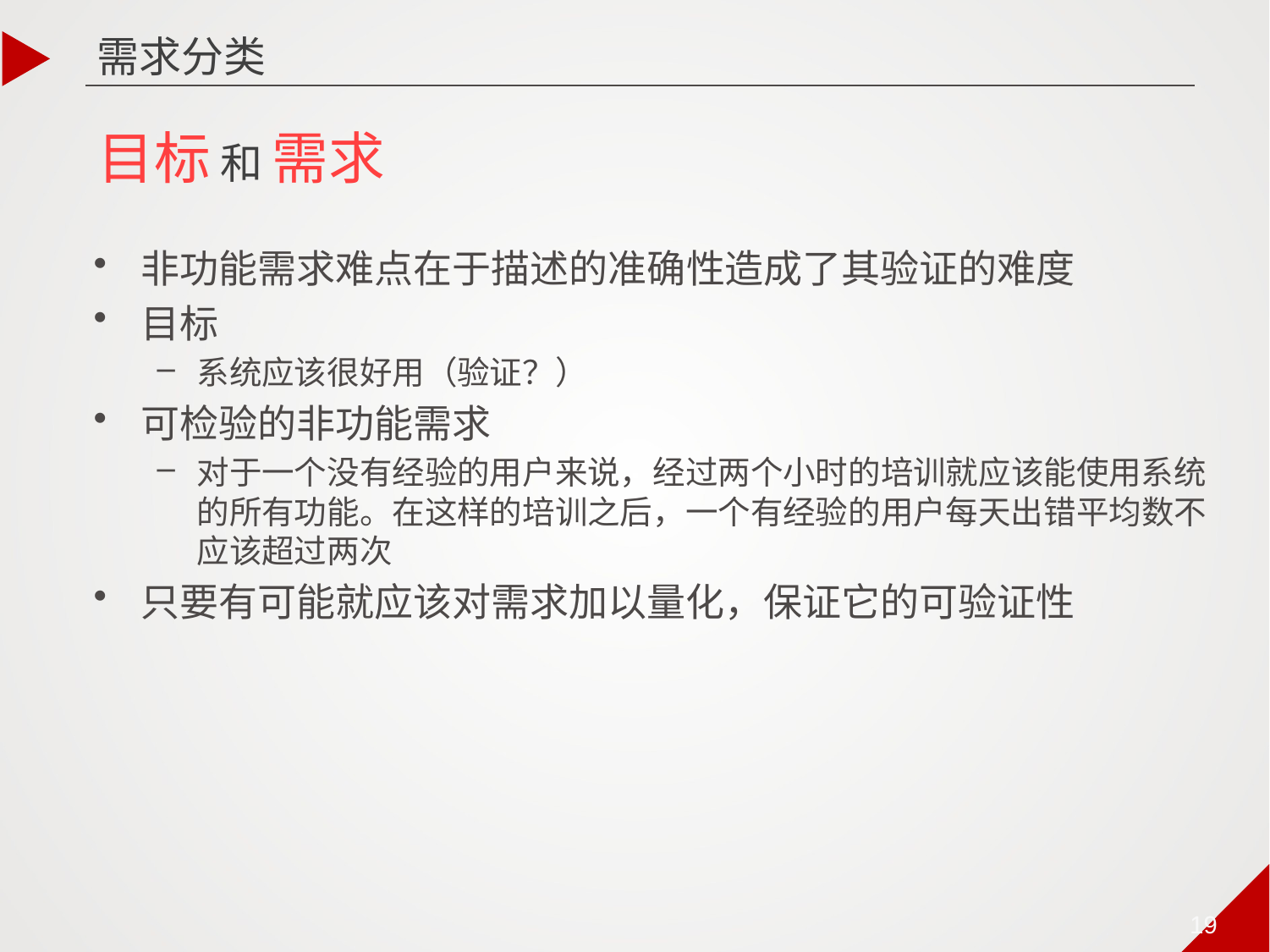

需求分类

目标 和 需求
非功能需求难点在于描述的准确性造成了其验证的难度
目标
系统应该很好用（验证？）
可检验的非功能需求
对于一个没有经验的用户来说，经过两个小时的培训就应该能使用系统的所有功能。在这样的培训之后，一个有经验的用户每天出错平均数不应该超过两次
只要有可能就应该对需求加以量化，保证它的可验证性